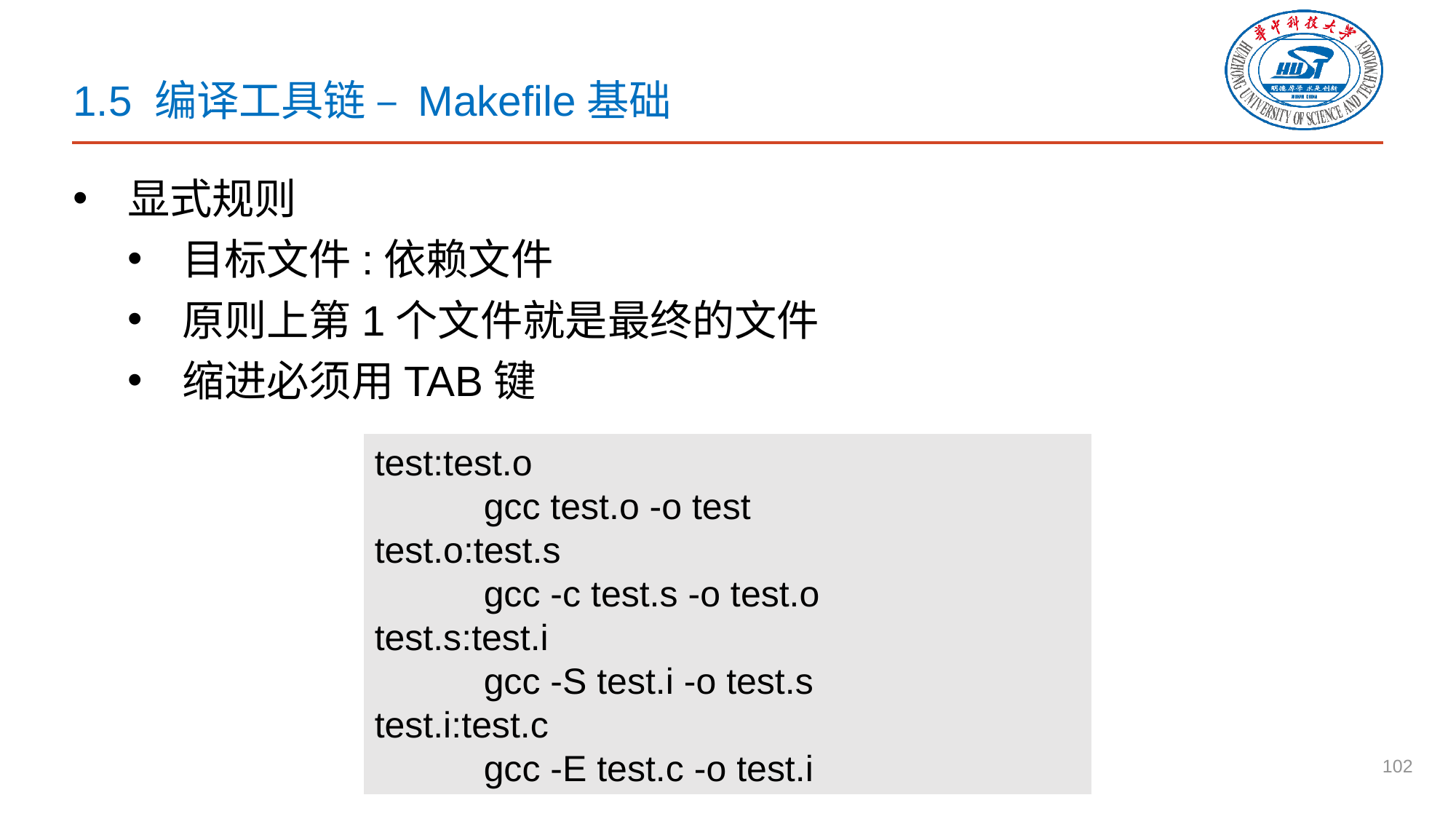

# 1.5 编译工具链 – Makefile基础
显式规则
目标文件:依赖文件
原则上第1个文件就是最终的文件
缩进必须用TAB键
test:test.o
	gcc test.o -o test
test.o:test.s
	gcc -c test.s -o test.o
test.s:test.i
	gcc -S test.i -o test.s
test.i:test.c
	gcc -E test.c -o test.i
102